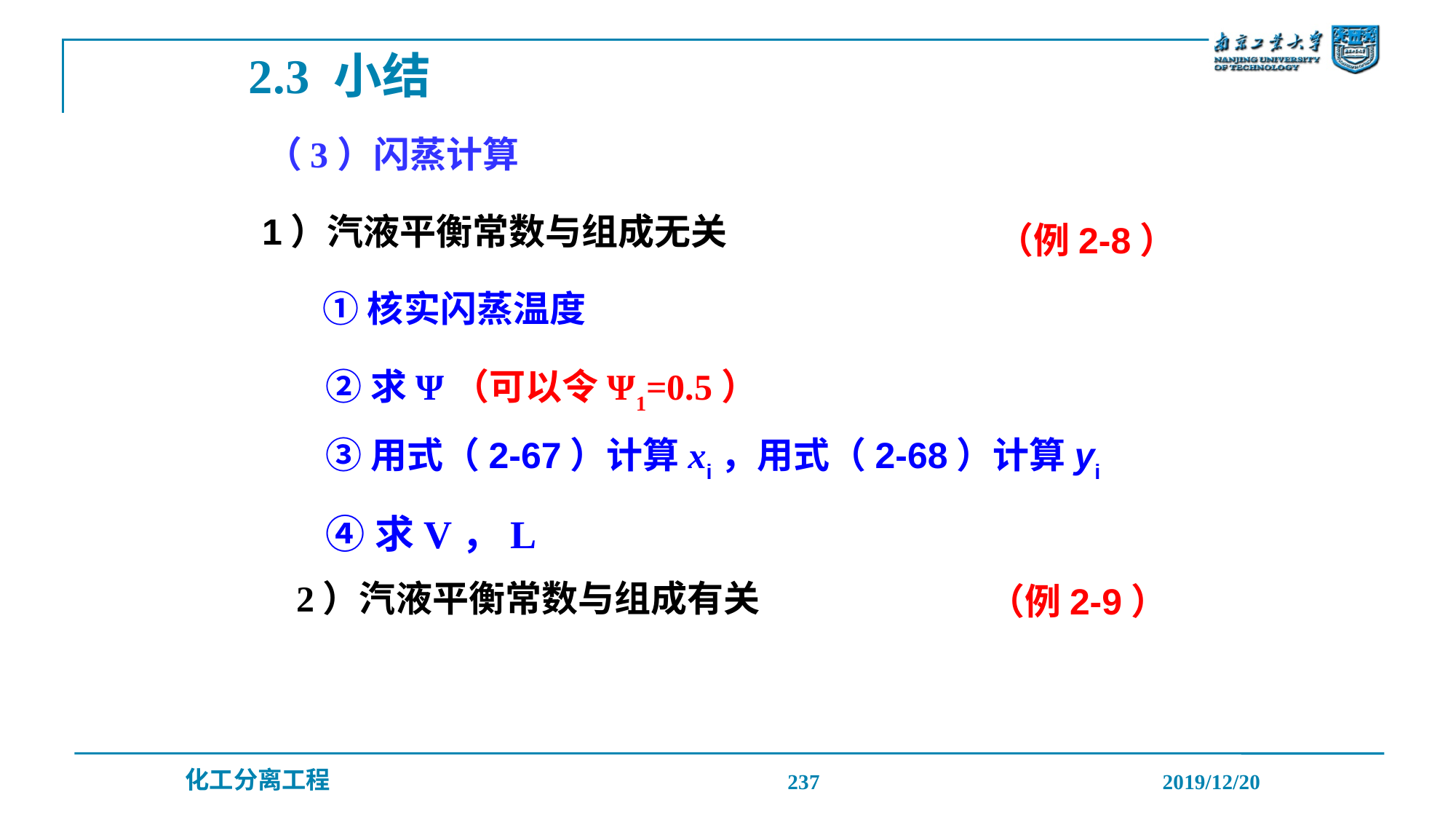

2.3 小结
（3）闪蒸计算
   1）汽液平衡常数与组成无关

（例2-8）
①核实闪蒸温度
②求Ψ（可以令Ψ1=0.5）
③用式（2-67）计算xi，用式（2-68）计算yi
④求V，L
     2）汽液平衡常数与组成有关
（例2-9）
237
2019/12/20
化工分离工程